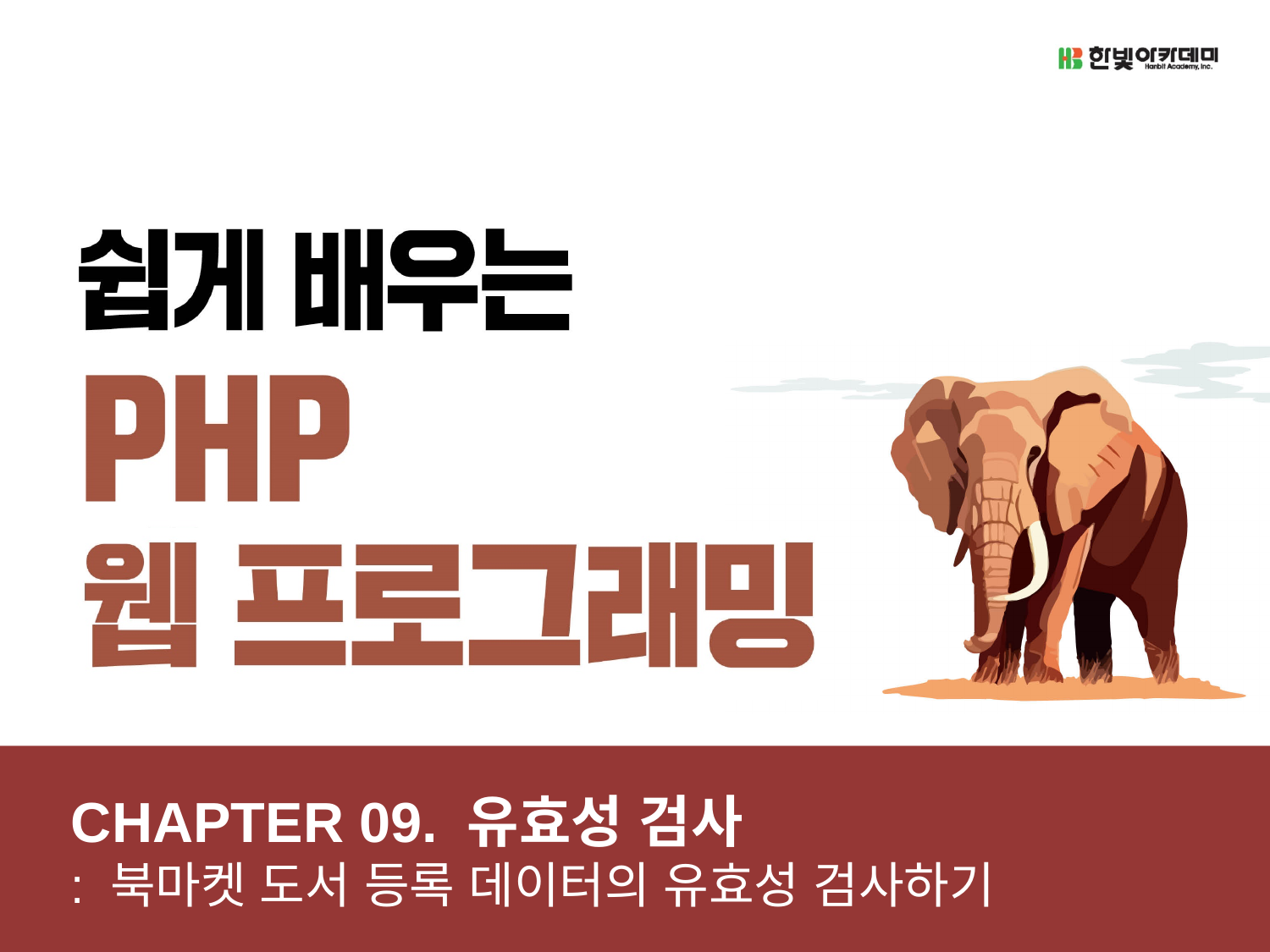

CHAPTER 09. 유효성 검사
: 북마켓 도서 등록 데이터의 유효성 검사하기